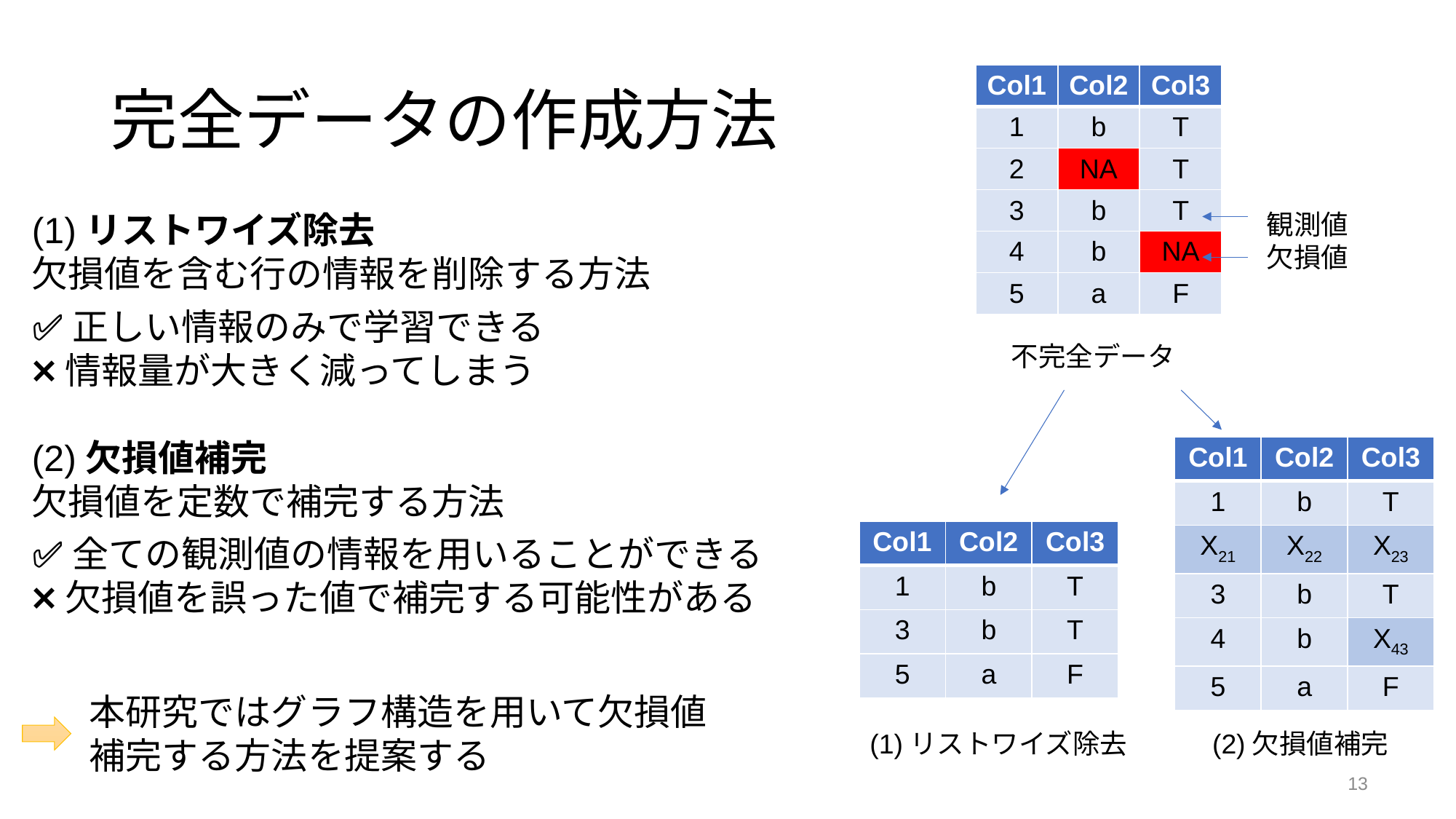

# 完全データの作成方法
| Col1 | Col2 | Col3 |
| --- | --- | --- |
| 1 | b | T |
| 2 | NA | T |
| 3 | b | T |
| 4 | b | NA |
| 5 | a | F |
(1)リストワイズ除去
欠損値を含む行の情報を削除する方法

✅正しい情報のみで学習できる
❌情報量が大きく減ってしまう

(2)欠損値補完
欠損値を定数で補完する方法

✅全ての観測値の情報を用いることができる
❌欠損値を誤った値で補完する可能性がある
観測値
欠損値
不完全データ
| Col1 | Col2 | Col3 |
| --- | --- | --- |
| 1 | b | T |
| X21 | X22 | X23 |
| 3 | b | T |
| 4 | b | X43 |
| 5 | a | F |
| Col1 | Col2 | Col3 |
| --- | --- | --- |
| 1 | b | T |
| 3 | b | T |
| 5 | a | F |
本研究ではグラフ構造を用いて欠損値補完する方法を提案する

(1)リストワイズ除去
(2)欠損値補完
13